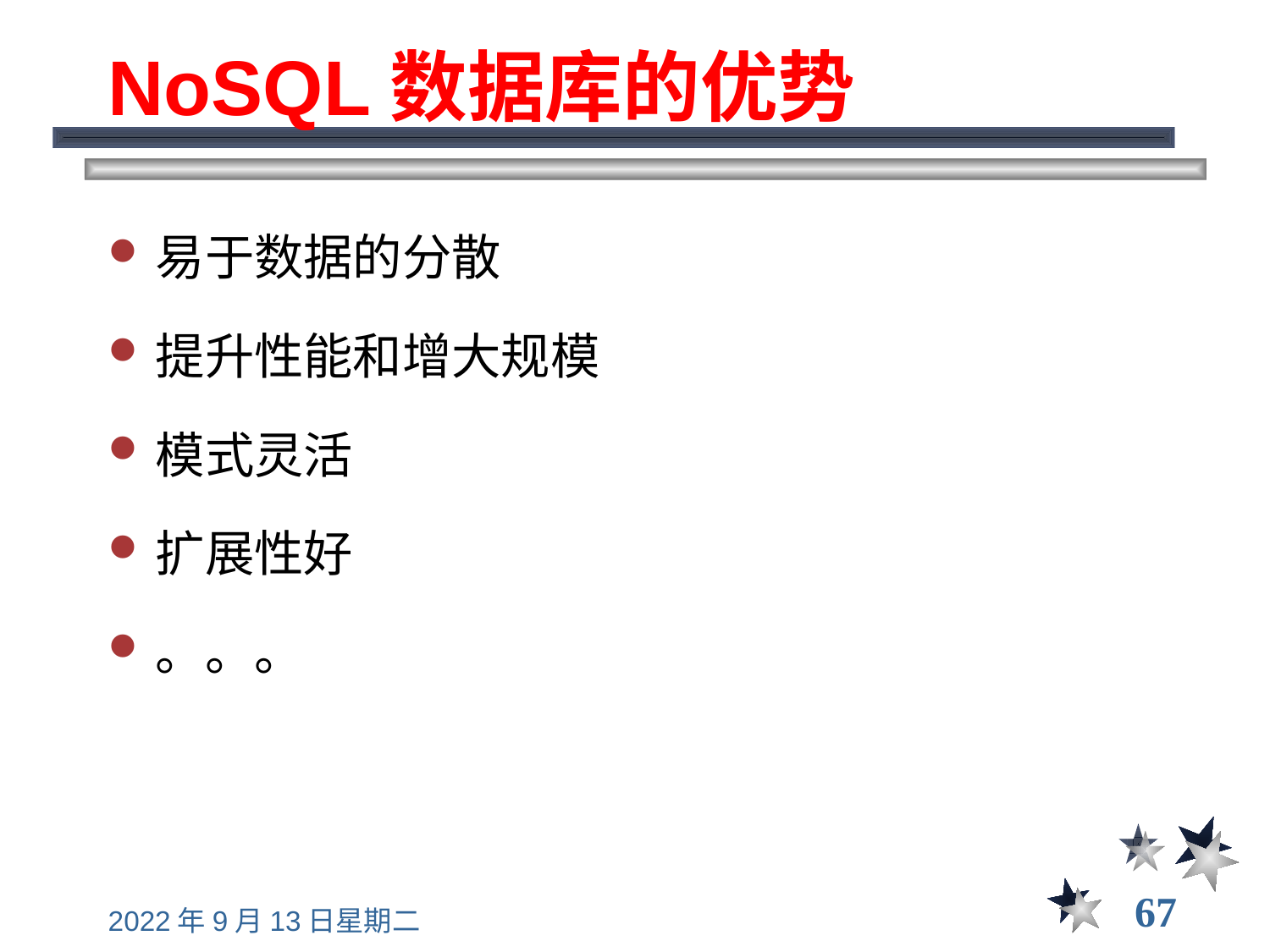

# NoSQL数据库的优势
易于数据的分散
提升性能和增大规模
模式灵活
扩展性好
。。。

67
2022年9月13日星期二
大数据管理----前言